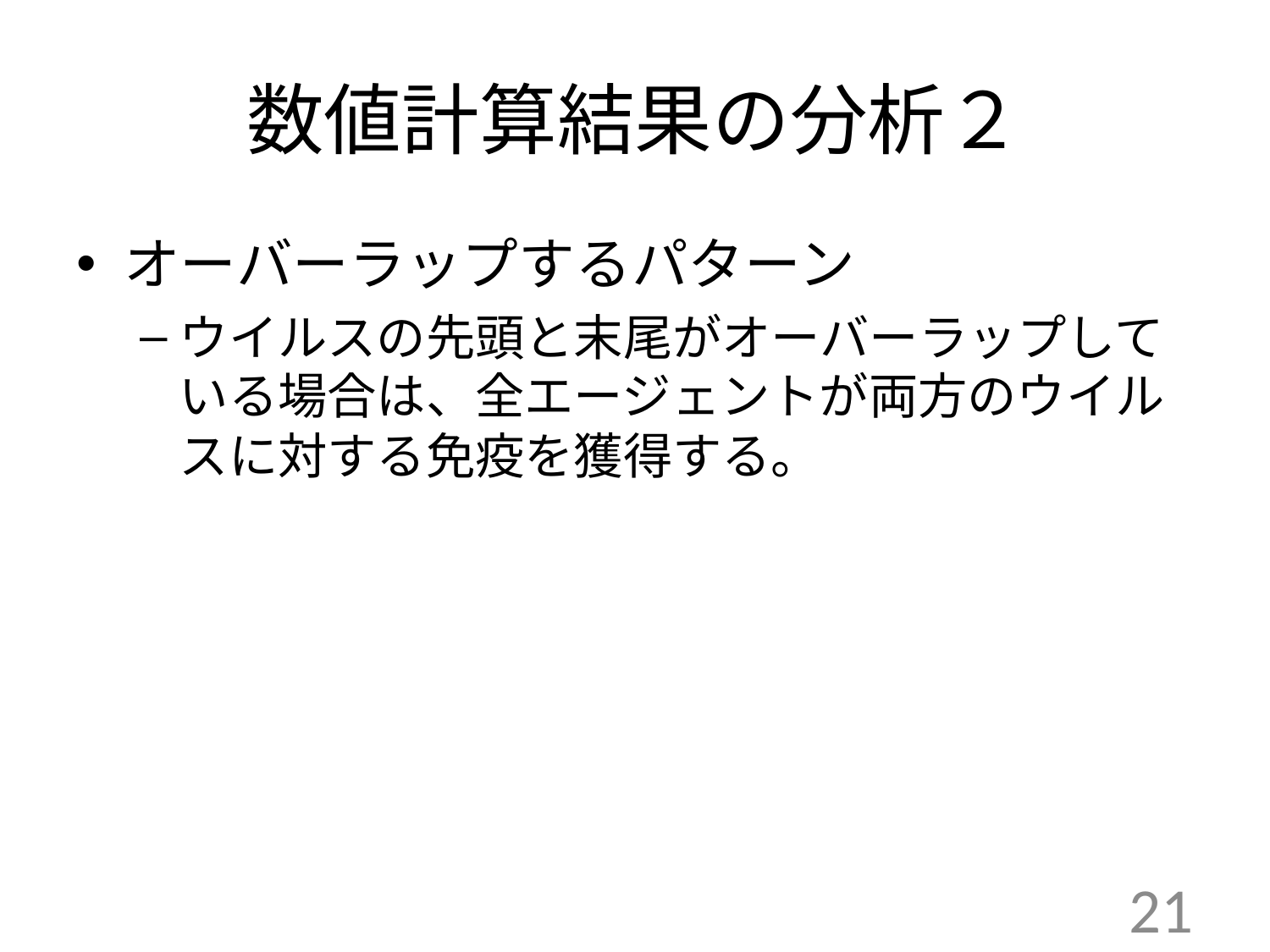

# 数値計算結果の分析２
オーバーラップするパターン
ウイルスの先頭と末尾がオーバーラップしている場合は、全エージェントが両方のウイルスに対する免疫を獲得する。
21